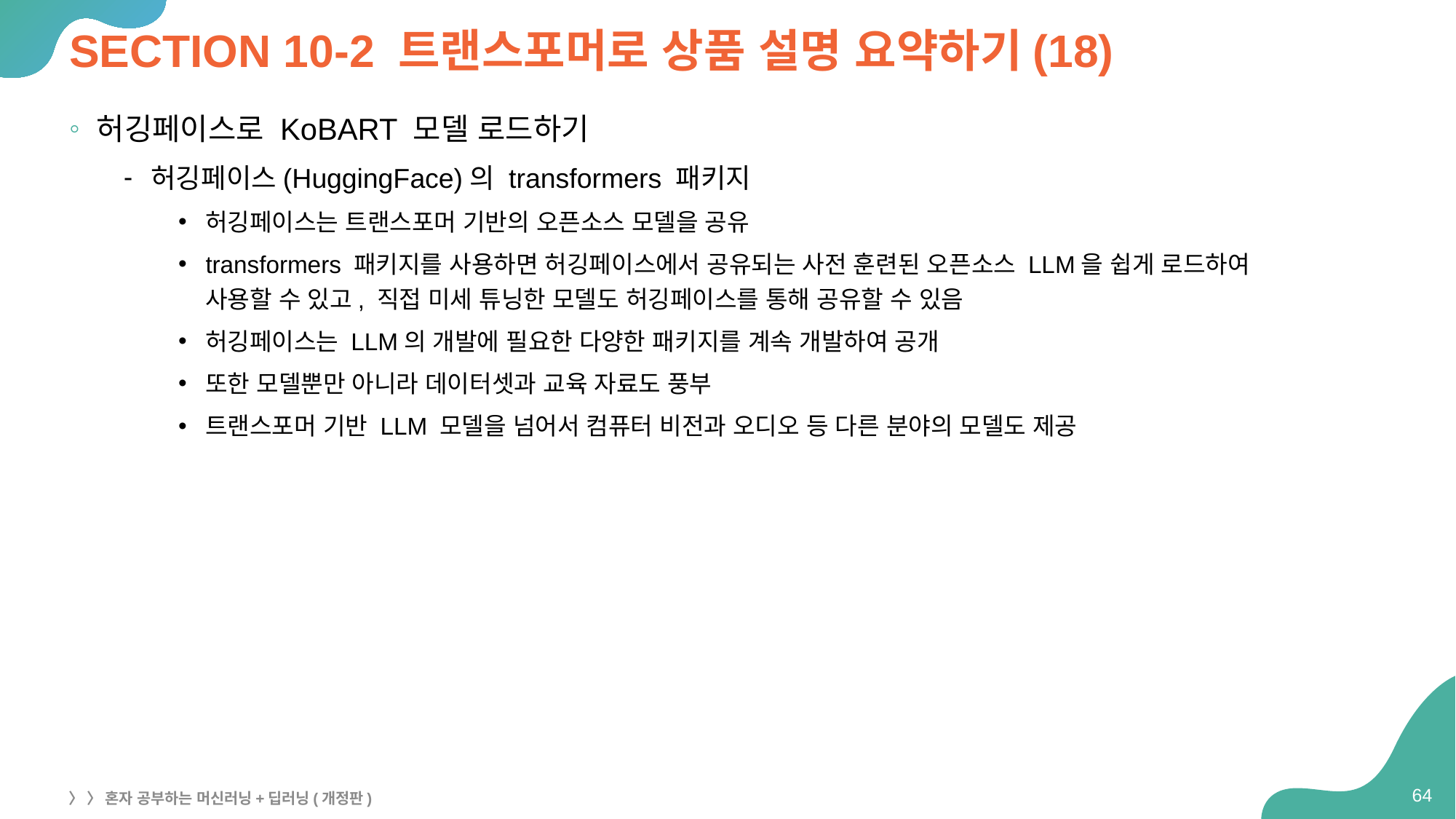

# SECTION 10-2 트랜스포머로 상품 설명 요약하기(18)
허깅페이스로 KoBART 모델 로드하기
허깅페이스(HuggingFace)의 transformers 패키지
허깅페이스는 트랜스포머 기반의 오픈소스 모델을 공유
transformers 패키지를 사용하면 허깅페이스에서 공유되는 사전 훈련된 오픈소스 LLM을 쉽게 로드하여
사용할 수 있고, 직접 미세 튜닝한 모델도 허깅페이스를 통해 공유할 수 있음
허깅페이스는 LLM의 개발에 필요한 다양한 패키지를 계속 개발하여 공개
또한 모델뿐만 아니라 데이터셋과 교육 자료도 풍부
트랜스포머 기반 LLM 모델을 넘어서 컴퓨터 비전과 오디오 등 다른 분야의 모델도 제공
64
〉 〉 혼자 공부하는 머신러닝+딥러닝(개정판)